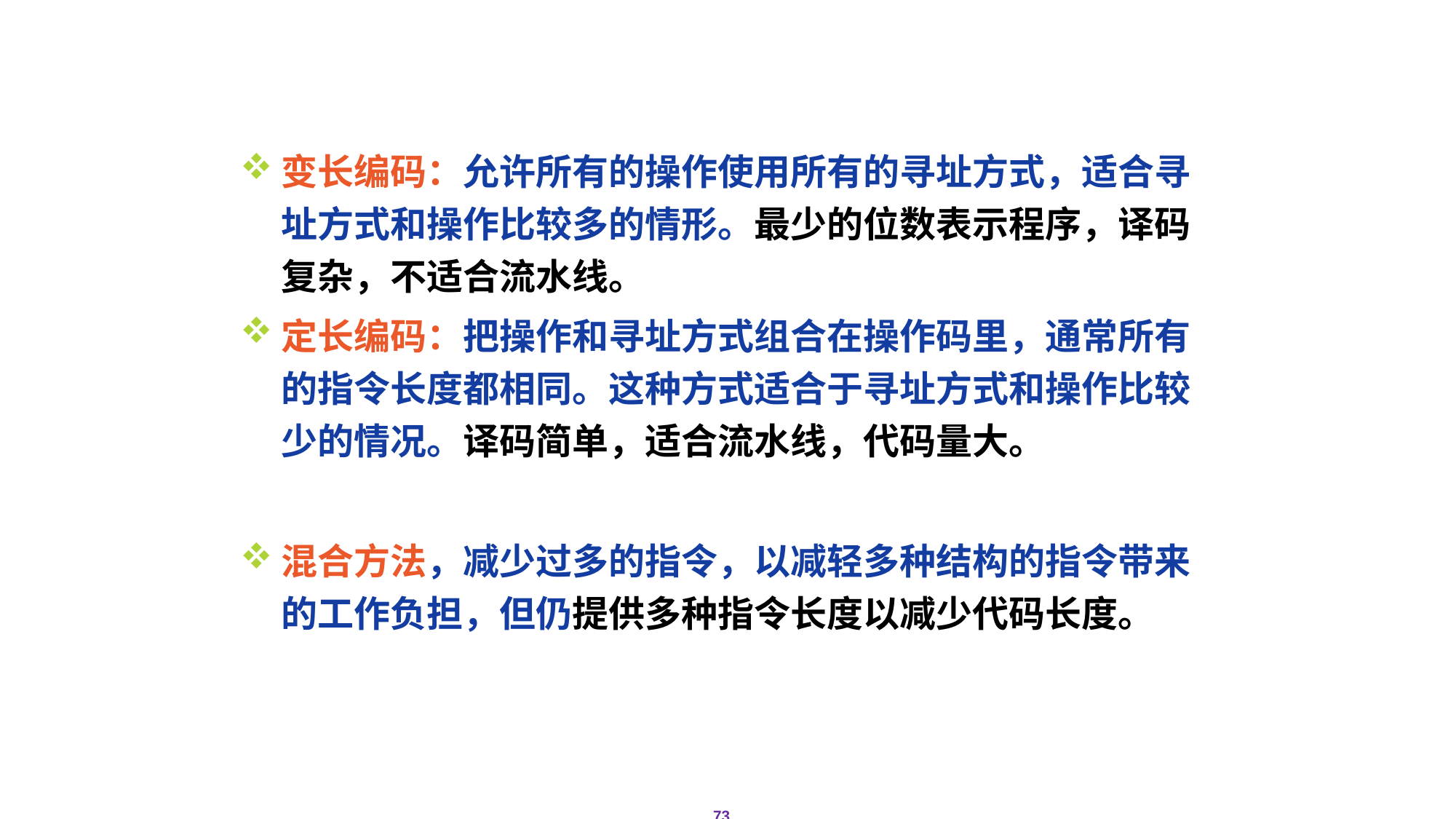

# 2.7指令系统的编码
变长编码：允许所有的操作使用所有的寻址方式，适合寻址方式和操作比较多的情形。最少的位数表示程序，译码复杂，不适合流水线。
定长编码：把操作和寻址方式组合在操作码里，通常所有的指令长度都相同。这种方式适合于寻址方式和操作比较少的情况。译码简单，适合流水线，代码量大。

混合方法，减少过多的指令，以减轻多种结构的指令带来的工作负担，但仍提供多种指令长度以减少代码长度。
73